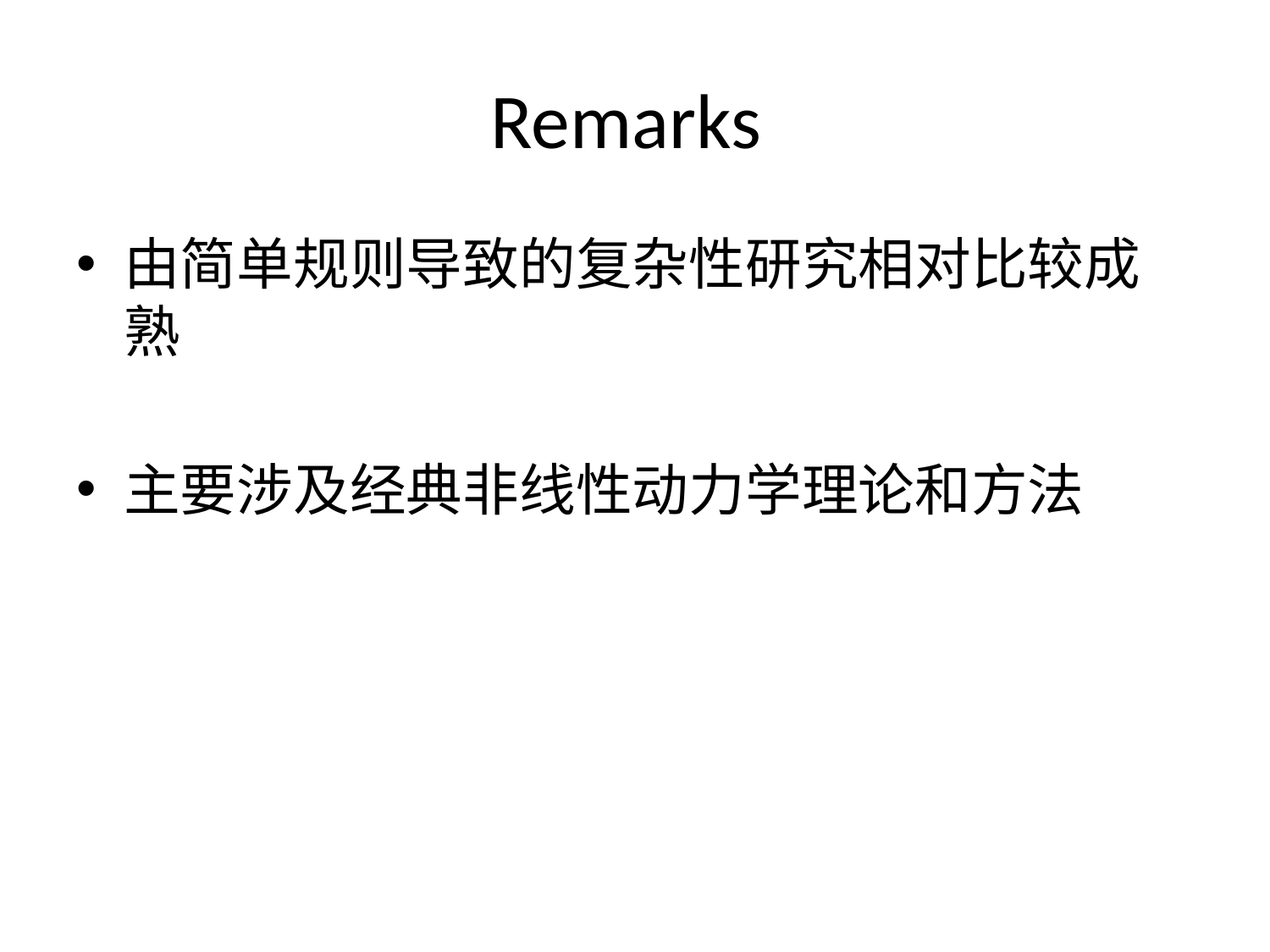

# Remarks
由简单规则导致的复杂性研究相对比较成熟

主要涉及经典非线性动力学理论和方法